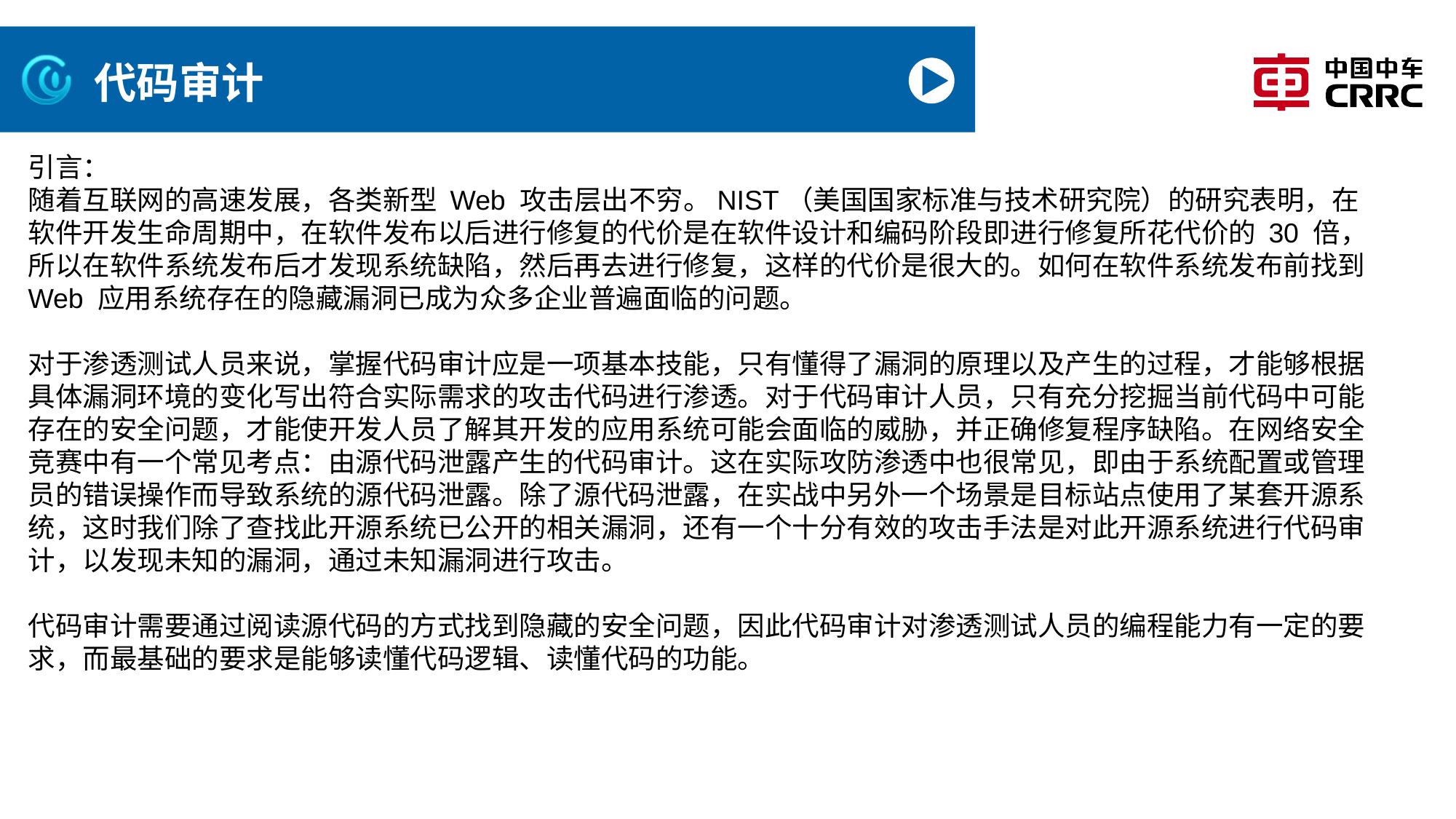

# 代码审计
引言：
随着互联网的高速发展，各类新型 Web 攻击层出不穷。NIST（美国国家标准与技术研究院）的研究表明，在软件开发生命周期中，在软件发布以后进行修复的代价是在软件设计和编码阶段即进行修复所花代价的 30 倍，所以在软件系统发布后才发现系统缺陷，然后再去进行修复，这样的代价是很大的。如何在软件系统发布前找到 Web 应用系统存在的隐藏漏洞已成为众多企业普遍面临的问题。

对于渗透测试人员来说，掌握代码审计应是一项基本技能，只有懂得了漏洞的原理以及产生的过程，才能够根据具体漏洞环境的变化写出符合实际需求的攻击代码进行渗透。对于代码审计人员，只有充分挖掘当前代码中可能存在的安全问题，才能使开发人员了解其开发的应用系统可能会面临的威胁，并正确修复程序缺陷。在网络安全竞赛中有一个常见考点：由源代码泄露产生的代码审计。这在实际攻防渗透中也很常见，即由于系统配置或管理员的错误操作而导致系统的源代码泄露。除了源代码泄露，在实战中另外一个场景是目标站点使用了某套开源系统，这时我们除了查找此开源系统已公开的相关漏洞，还有一个十分有效的攻击手法是对此开源系统进行代码审计，以发现未知的漏洞，通过未知漏洞进行攻击。

代码审计需要通过阅读源代码的方式找到隐藏的安全问题，因此代码审计对渗透测试人员的编程能力有一定的要求，而最基础的要求是能够读懂代码逻辑、读懂代码的功能。
105